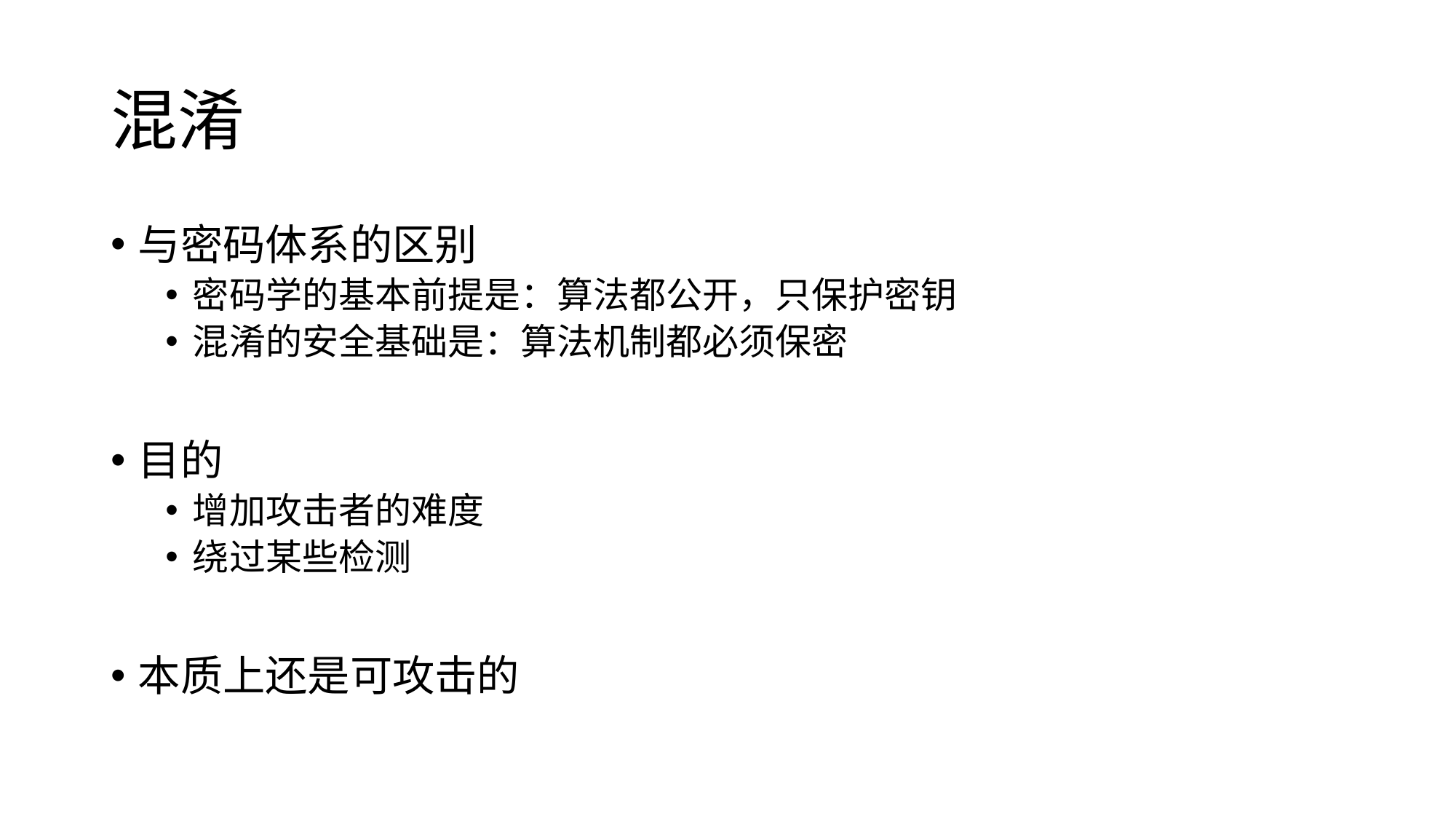

# 混淆
与密码体系的区别
密码学的基本前提是：算法都公开，只保护密钥
混淆的安全基础是：算法机制都必须保密

目的
增加攻击者的难度
绕过某些检测

本质上还是可攻击的